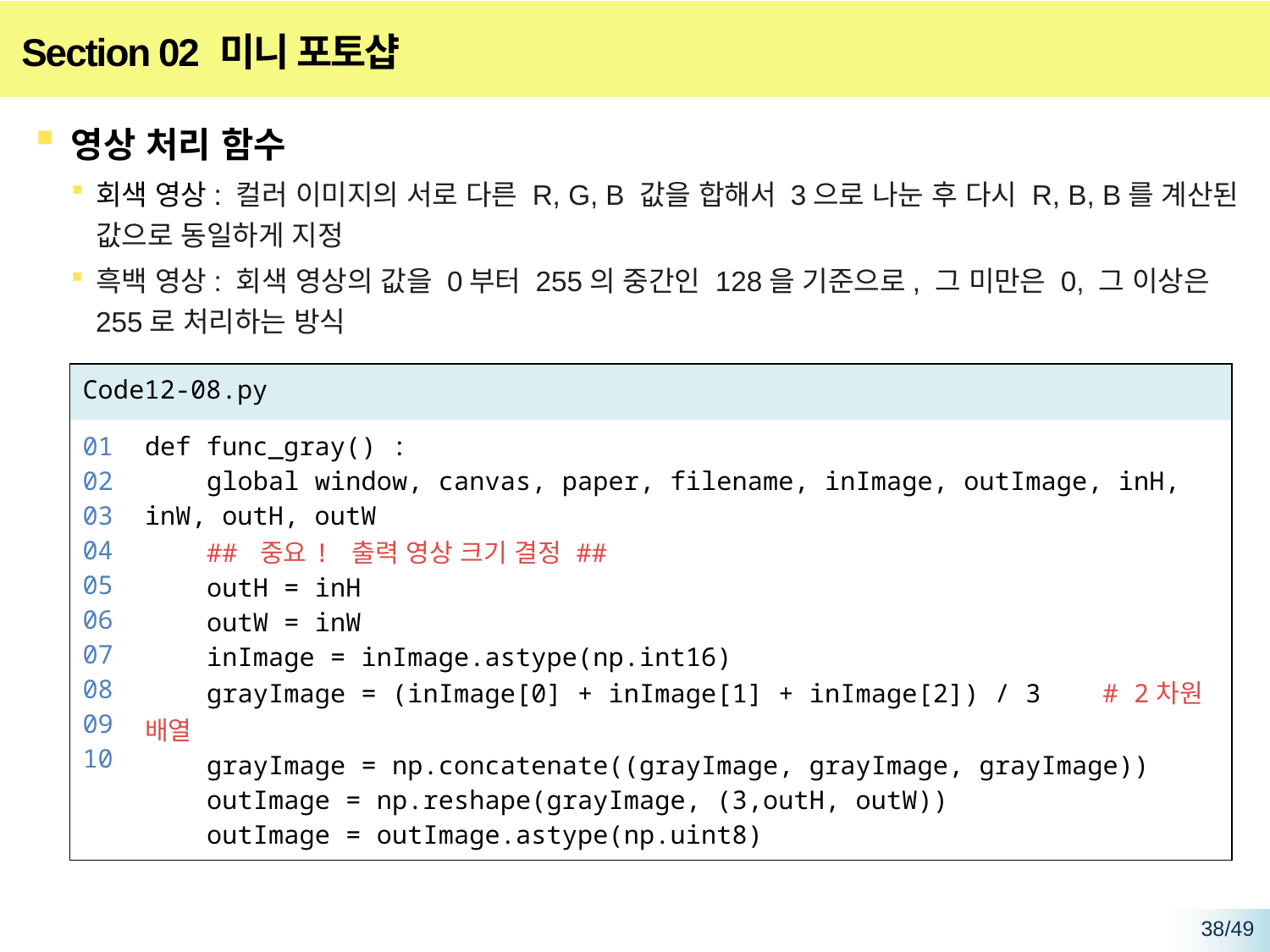

# Section 02 미니 포토샵
영상 처리 함수
회색 영상: 컬러 이미지의 서로 다른 R, G, B 값을 합해서 3으로 나눈 후 다시 R, B, B를 계산된 값으로 동일하게 지정
흑백 영상: 회색 영상의 값을 0부터 255의 중간인 128을 기준으로, 그 미만은 0, 그 이상은 255로 처리하는 방식
| Code12-08.py |  |
| --- | --- |
| 01 02 03 04 05 06 07 08 0910 | def func\_gray() : global window, canvas, paper, filename, inImage, outImage, inH, inW, outH, outW ## 중요! 출력 영상 크기 결정 ## outH = inH outW = inW inImage = inImage.astype(np.int16) grayImage = (inImage[0] + inImage[1] + inImage[2]) / 3 # 2차원 배열 grayImage = np.concatenate((grayImage, grayImage, grayImage)) outImage = np.reshape(grayImage, (3,outH, outW)) outImage = outImage.astype(np.uint8) |